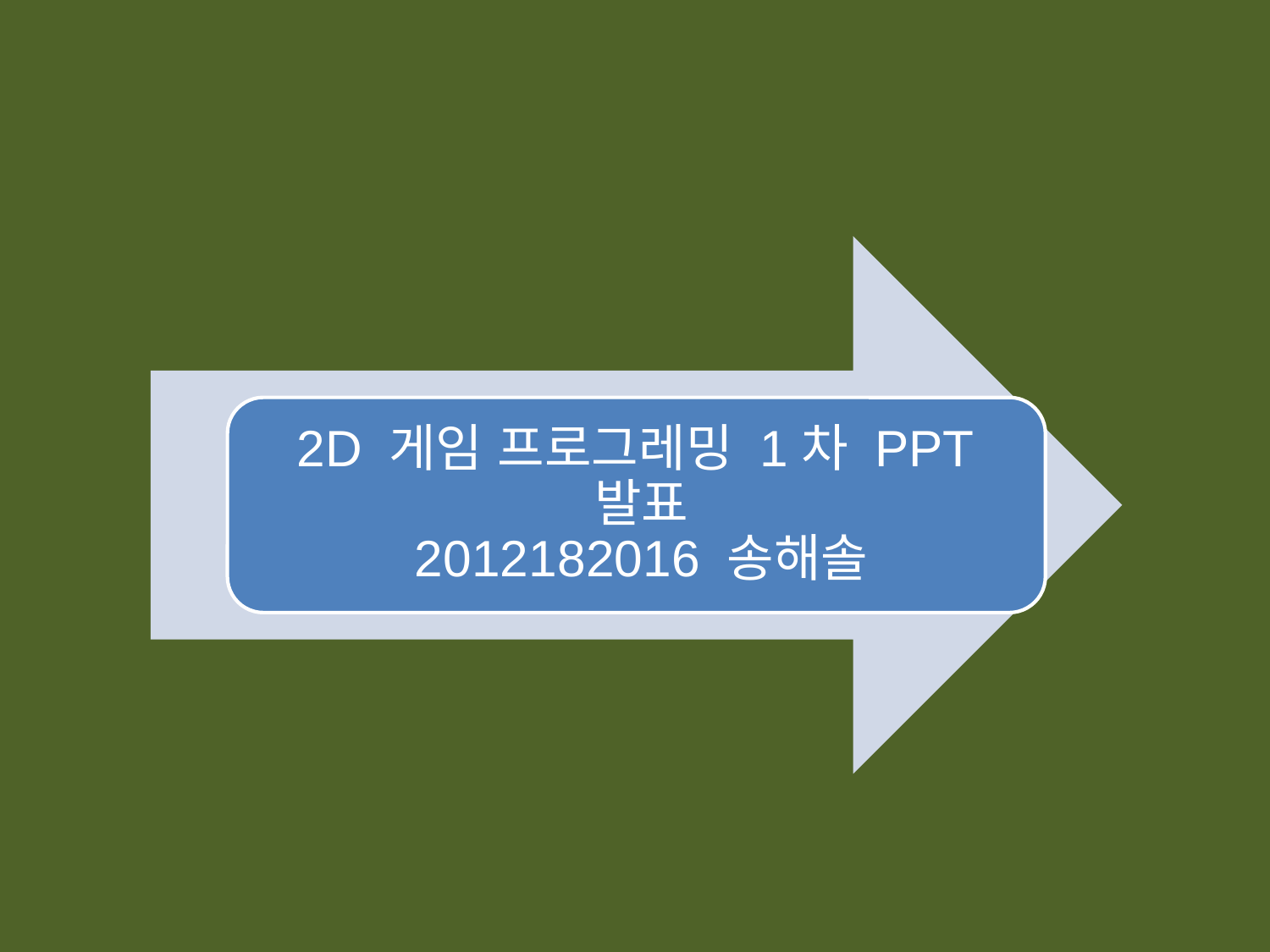

2D 게임 프로그레밍 1차 PPT발표
2012182016 송해솔